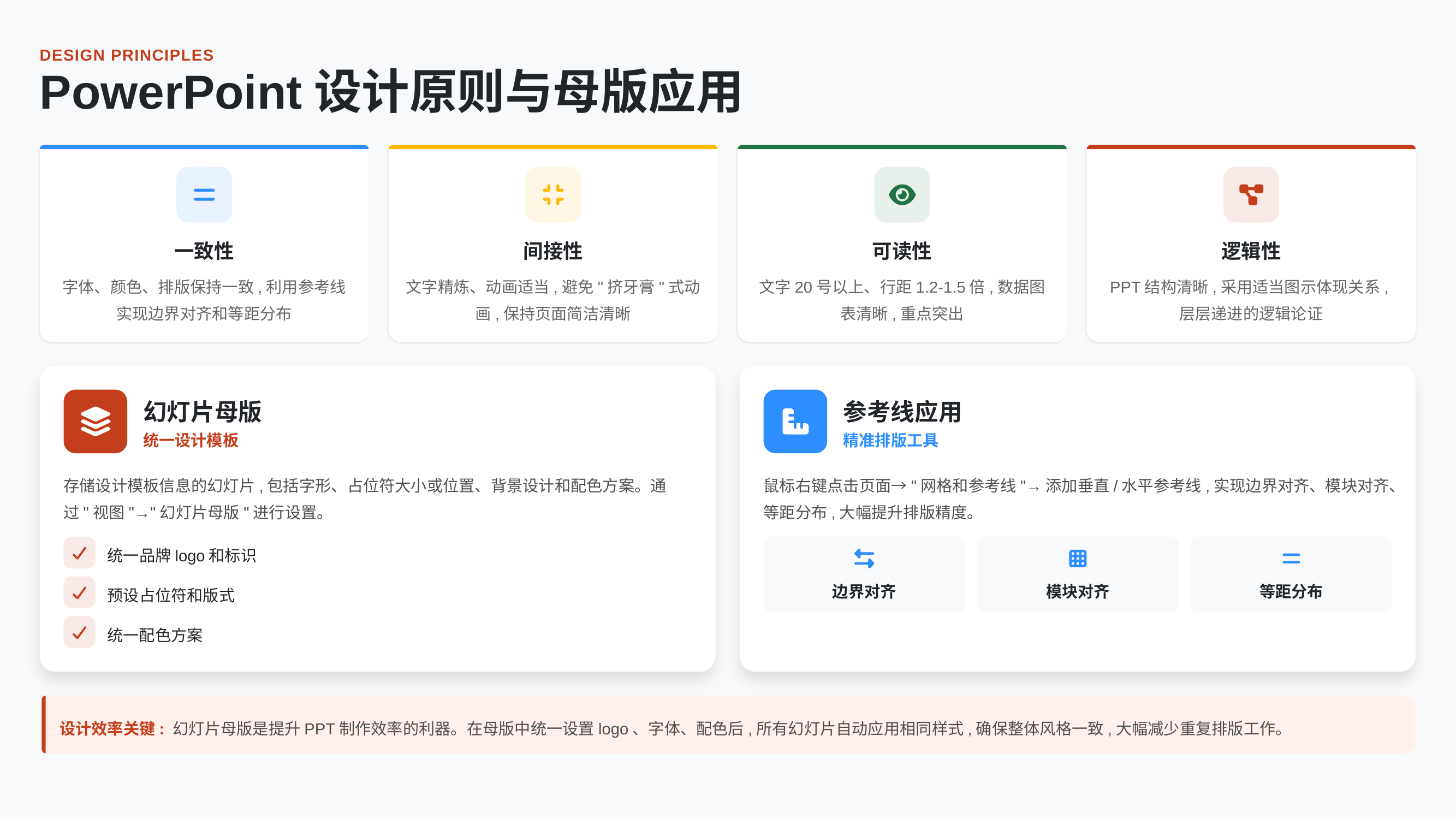

DESIGN PRINCIPLES
PowerPoint设计原则与母版应用

一致性
间接性
可读性
逻辑性
字体、颜色、排版保持一致,利用参考线实现边界对齐和等距分布
文字精炼、动画适当,避免"挤牙膏"式动画,保持页面简洁清晰
文字20号以上、行距1.2-1.5倍,数据图表清晰,重点突出
PPT结构清晰,采用适当图示体现关系,层层递进的逻辑论证

幻灯片母版
参考线应用

统一设计模板
精准排版工具
存储设计模板信息的幻灯片,包括字形、占位符大小或位置、背景设计和配色方案。通过"视图"→"幻灯片母版"进行设置。
鼠标右键点击页面→"网格和参考线"→添加垂直/水平参考线,实现边界对齐、模块对齐、等距分布,大幅提升排版精度。

统一品牌logo和标识

边界对齐
模块对齐
等距分布
预设占位符和版式

统一配色方案

设计效率关键: 幻灯片母版是提升PPT制作效率的利器。在母版中统一设置logo、字体、配色后,所有幻灯片自动应用相同样式,确保整体风格一致,大幅减少重复排版工作。